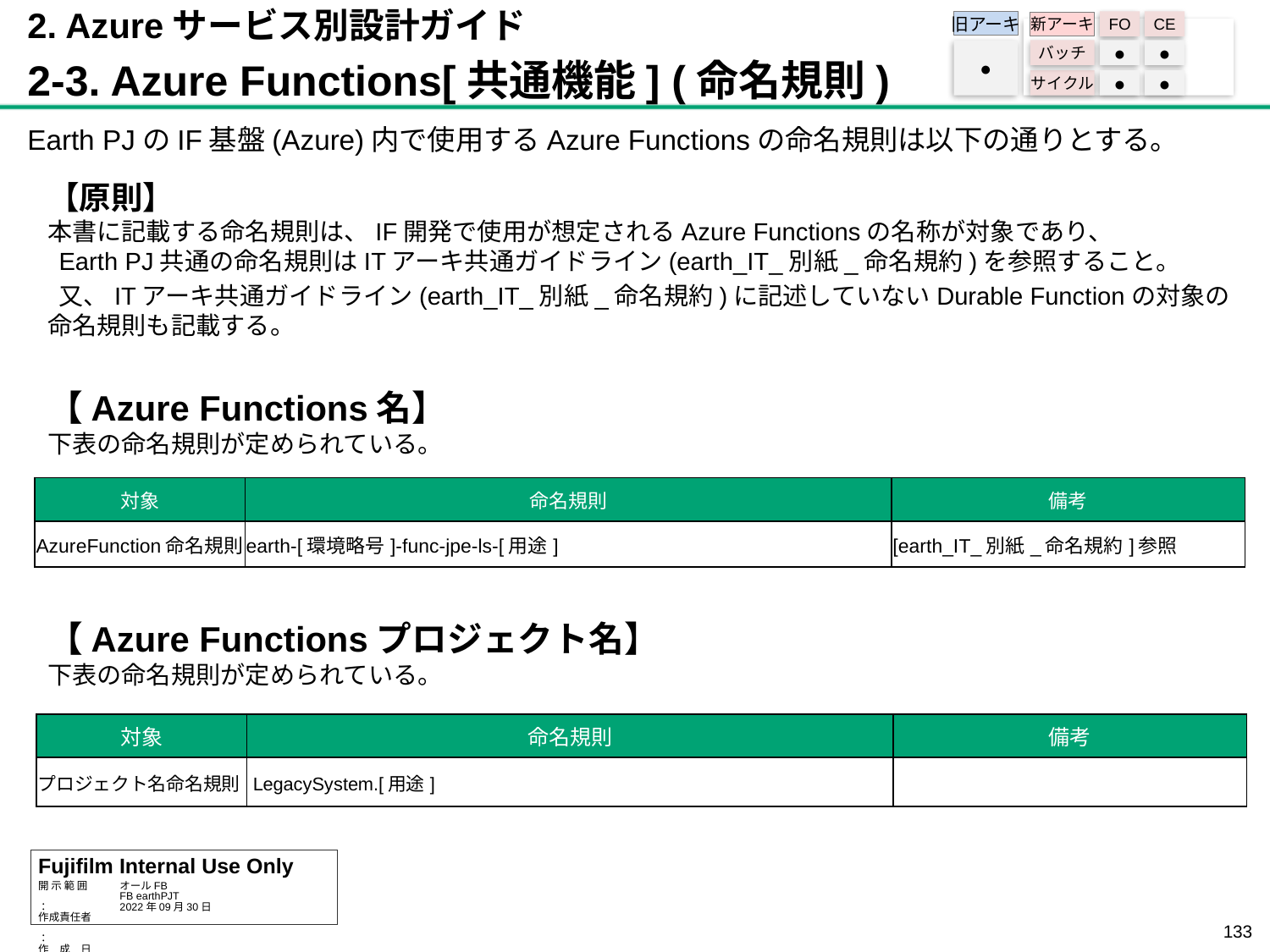

2. Azureサービス別設計ガイド
2-3. Azure Functions[共通機能] (命名規則)
旧アーキ
FO
CE
新アーキ
バッチ
●
●
サイクル
●
●

●
Earth PJのIF基盤(Azure)内で使用するAzure Functionsの命名規則は以下の通りとする。
【原則】
本書に記載する命名規則は、IF開発で使用が想定されるAzure Functionsの名称が対象であり、
 Earth PJ共通の命名規則はITアーキ共通ガイドライン(earth_IT_別紙_命名規約)を参照すること。
 又、ITアーキ共通ガイドライン(earth_IT_別紙_命名規約)に記述していないDurable Functionの対象の命名規則も記載する。

【Azure Functions名】
下表の命名規則が定められている。

【Azure Functionsプロジェクト名】
下表の命名規則が定められている。

| 対象 | 命名規則 | 備考 |
| --- | --- | --- |
| AzureFunction命名規則 | earth-[環境略号]-func-jpe-ls-[用途] | [earth\_IT\_別紙\_命名規約]参照 |
| 対象 | 命名規則 | 備考 |
| --- | --- | --- |
| プロジェクト名命名規則 | LegacySystem.[用途] |  |
133